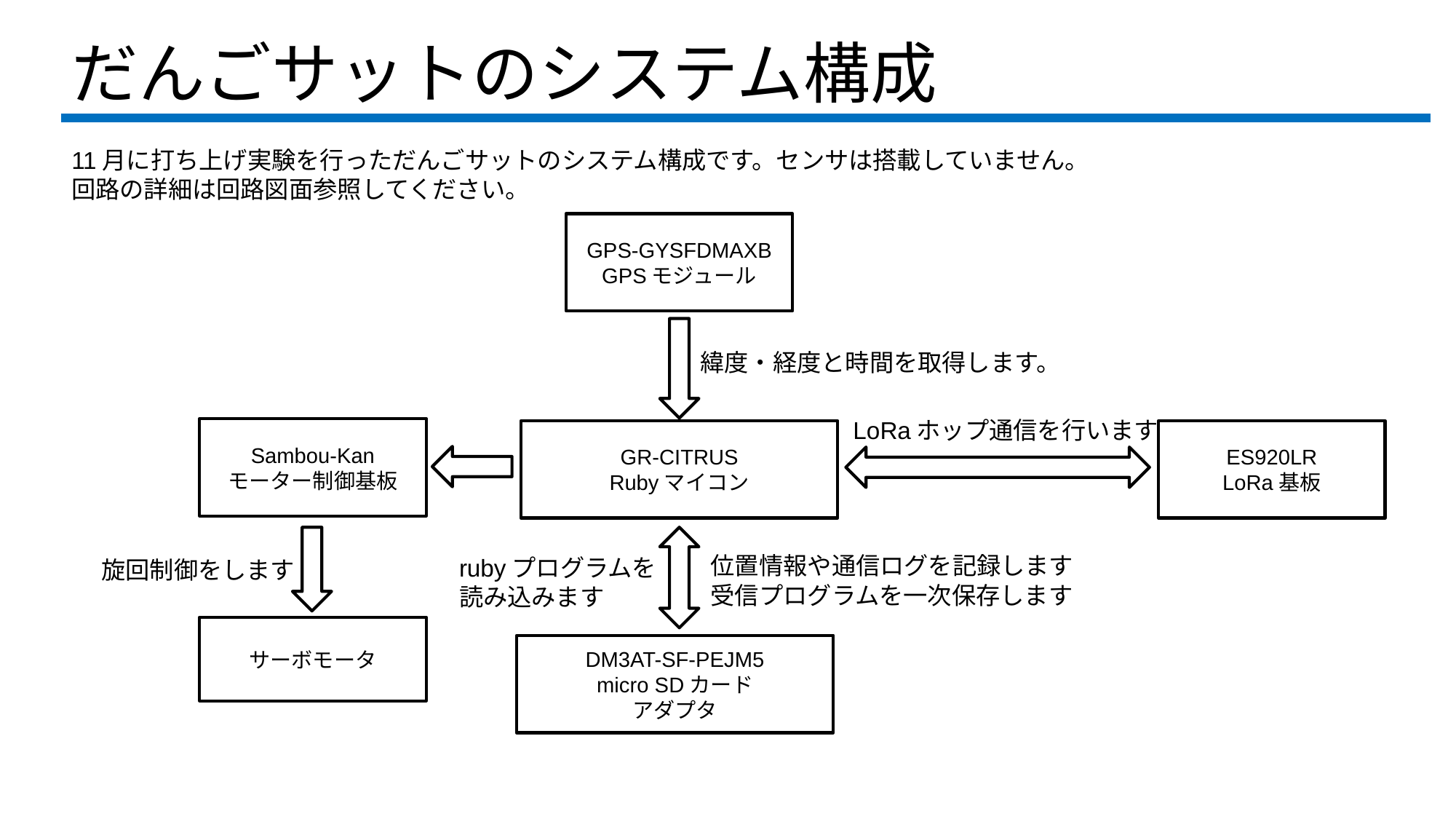

# だんごサットのシステム構成
11月に打ち上げ実験を行っただんごサットのシステム構成です。センサは搭載していません。
回路の詳細は回路図面参照してください。
GPS-GYSFDMAXB
GPSモジュール

緯度・経度と時間を取得します。
LoRaホップ通信を行います
Sambou-Kan
モーター制御基板
GR-CITRUS
Rubyマイコン
ES920LR
LoRa基板

位置情報や通信ログを記録します
受信プログラムを一次保存します
rubyプログラムを
読み込みます
旋回制御をします
サーボモータ
DM3AT-SF-PEJM5
micro SDカード
アダプタ